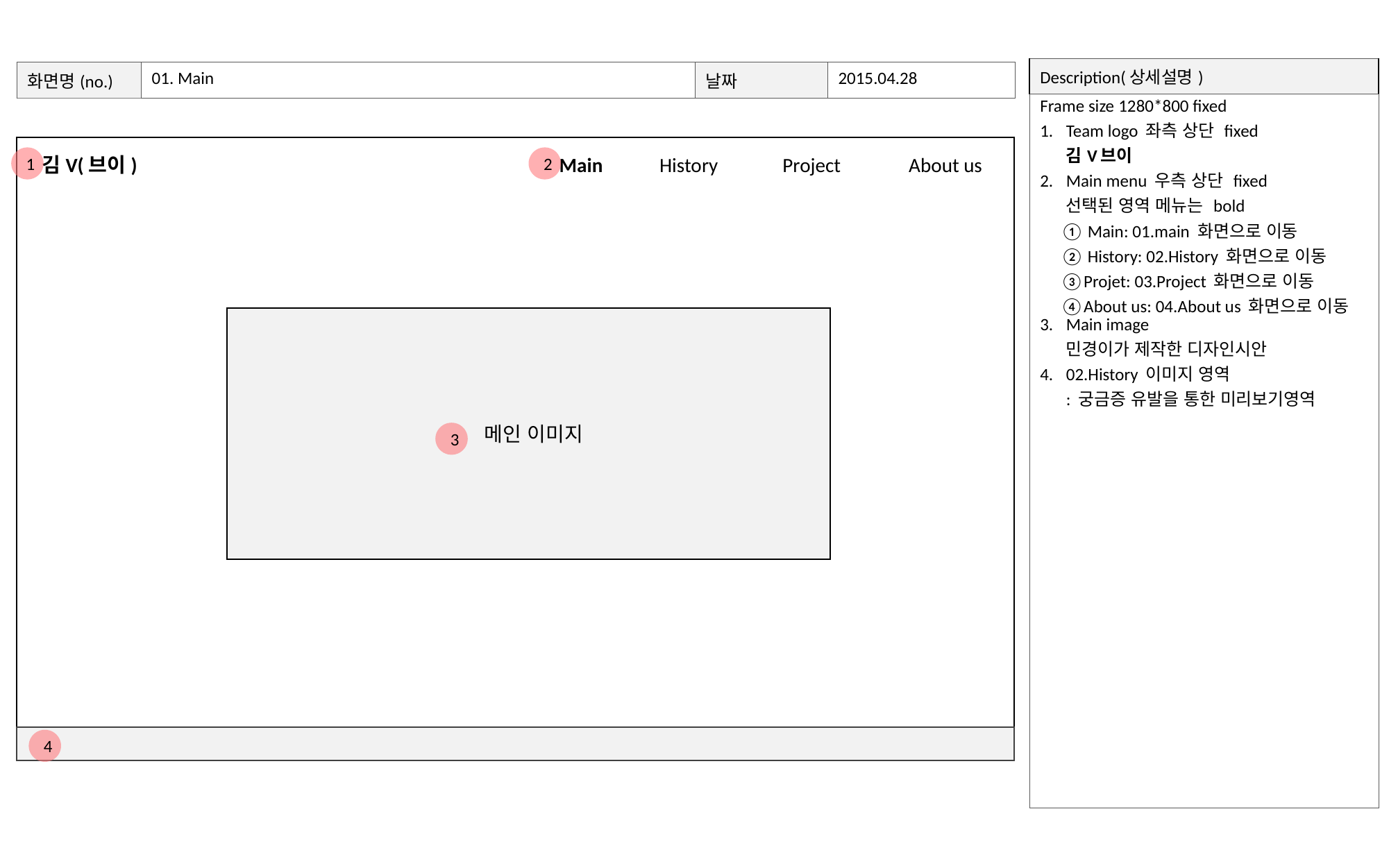

| Description(상세설명) |
| --- |
| Frame size 1280\*800 fixed Team logo 좌측 상단 fixed 김V브이 Main menu 우측 상단 fixed 선택된 영역 메뉴는 bold Main: 01.main 화면으로 이동 History: 02.History 화면으로 이동 Projet: 03.Project 화면으로 이동 About us: 04.About us 화면으로 이동 Main image 민경이가 제작한 디자인시안 02.History 이미지 영역 : 궁금증 유발을 통한 미리보기영역 |
| 화면명(no.) | 01. Main | 날짜 | 2015.04.28 |
| --- | --- | --- | --- |

1
2
김V(브이)
Main
History
Project
About us
 메인 이미지
3

4